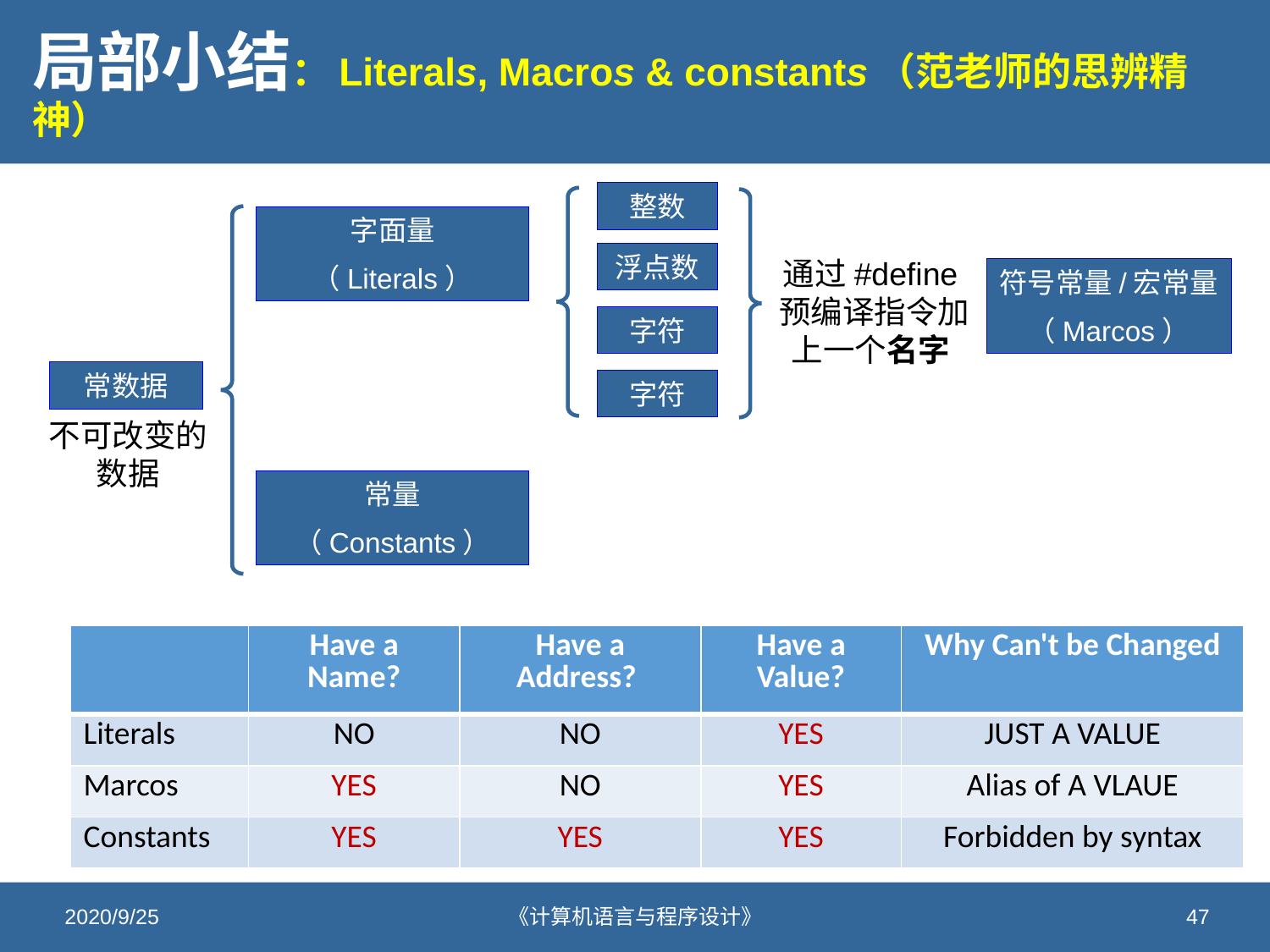

# 局部小结：Literals, Macros & constants（范老师的思辨精神）
整数

字面量
（Literals）
浮点数
通过#define预编译指令加上一个名字
符号常量/宏常量
（Marcos）
字符
常数据
字符
不可改变的数据
常量
（Constants）
|  | Have a Name? | Have a Address? | Have a Value? | Why Can't be Changed |
| --- | --- | --- | --- | --- |
| Literals | NO | NO | YES | JUST A VALUE |
| Marcos | YES | NO | YES | Alias of A VLAUE |
| Constants | YES | YES | YES | Forbidden by syntax |
2020/9/25
《计算机语言与程序设计》
47